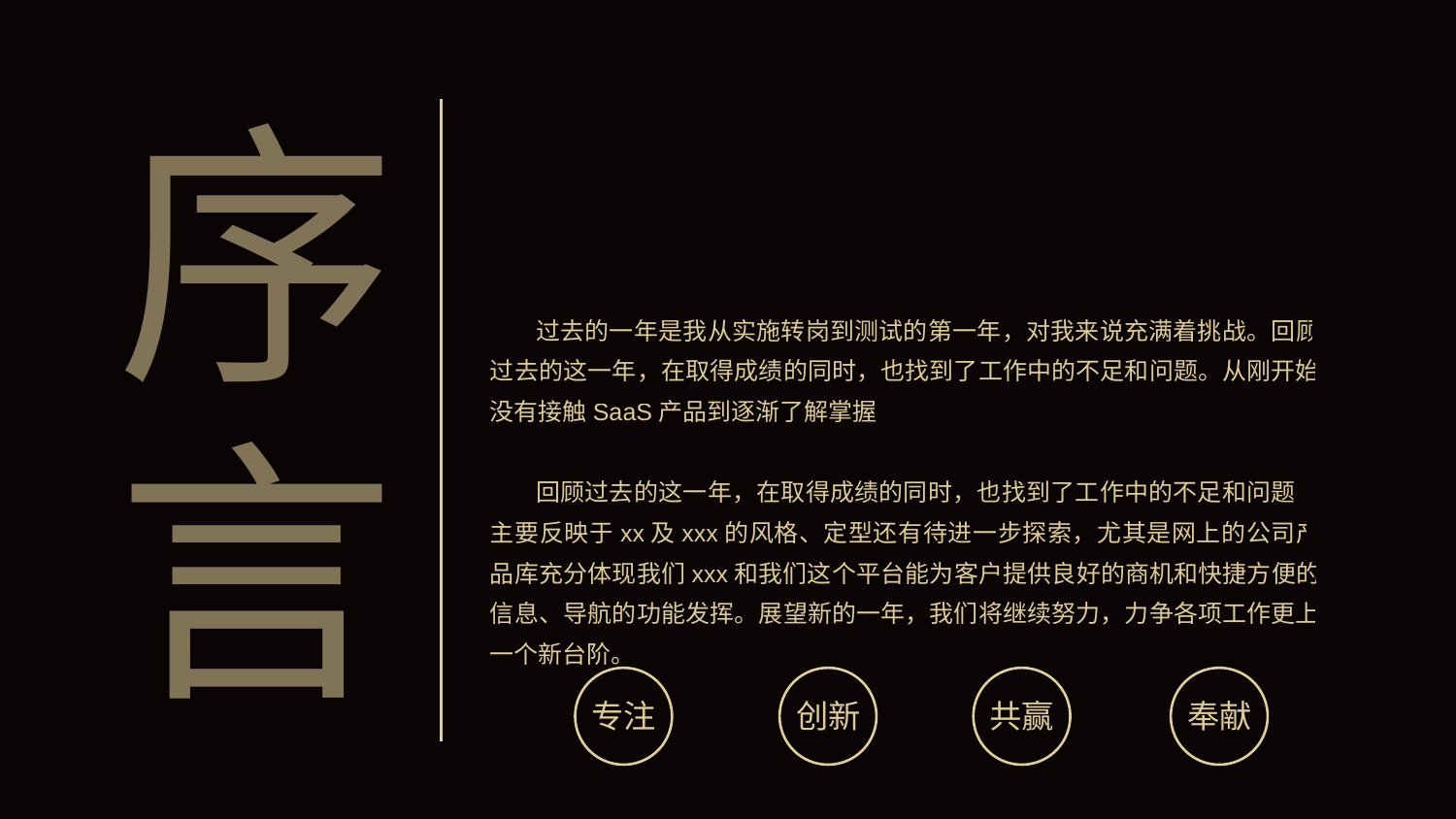

序

       过去的一年是我从实施转岗到测试的第一年，对我来说充满着挑战。回顾过去的这一年，在取得成绩的同时，也找到了工作中的不足和问题。从刚开始没有接触SaaS产品到逐渐了解掌握

       回顾过去的这一年，在取得成绩的同时，也找到了工作中的不足和问题，主要反映于xx及xxx的风格、定型还有待进一步探索，尤其是网上的公司产品库充分体现我们xxx和我们这个平台能为客户提供良好的商机和快捷方便的信息、导航的功能发挥。展望新的一年，我们将继续努力，力争各项工作更上一个新台阶。
言

创新

共赢

奉献

专注